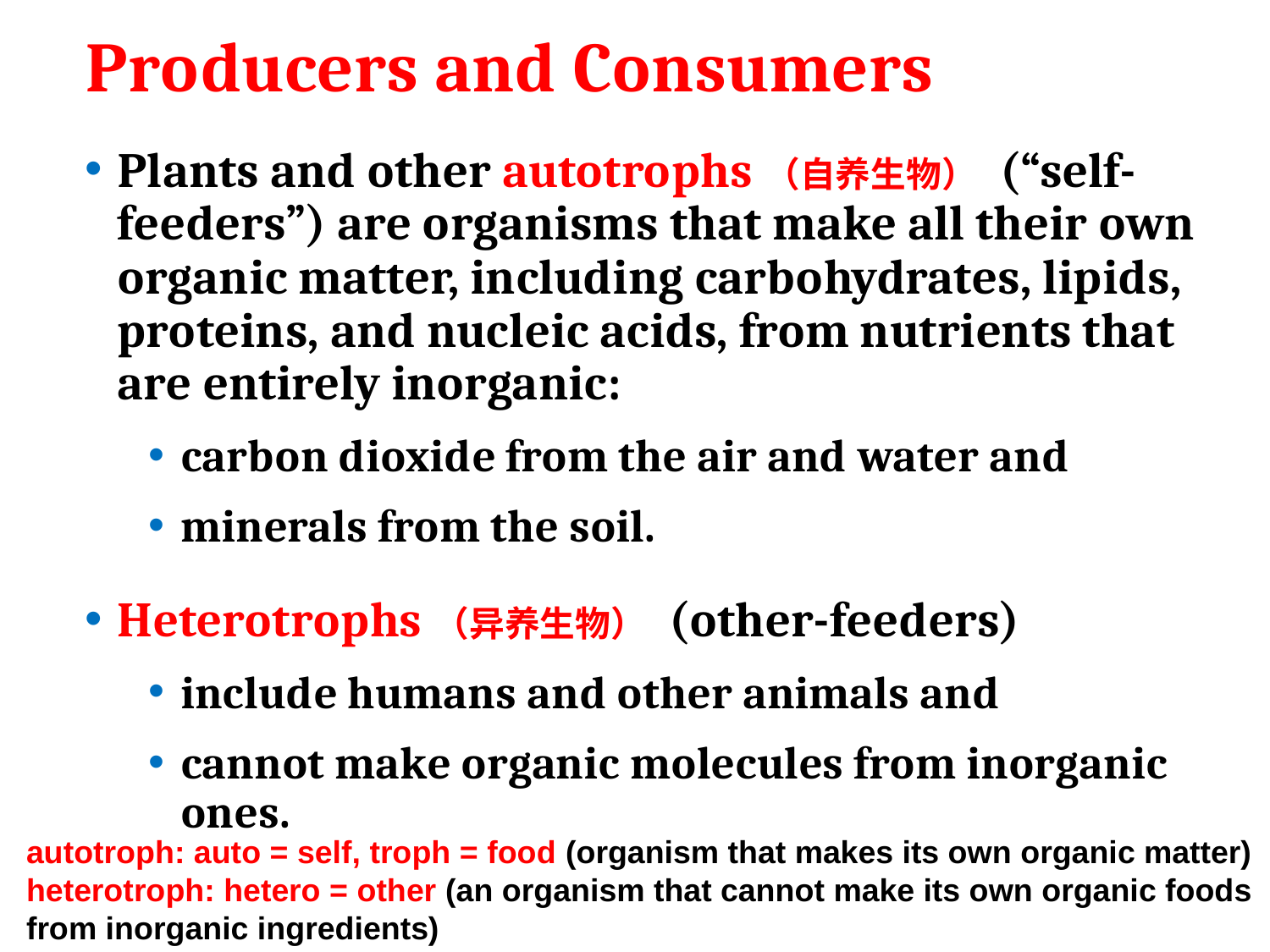

# Producers and Consumers
Plants and other autotrophs（自养生物） (“self-feeders”) are organisms that make all their own organic matter, including carbohydrates, lipids, proteins, and nucleic acids, from nutrients that are entirely inorganic:
carbon dioxide from the air and water and
minerals from the soil.
Heterotrophs（异养生物） (other-feeders)
include humans and other animals and
cannot make organic molecules from inorganic ones.
autotroph: auto = self, troph = food (organism that makes its own organic matter)
heterotroph: hetero = other (an organism that cannot make its own organic foods
from inorganic ingredients)